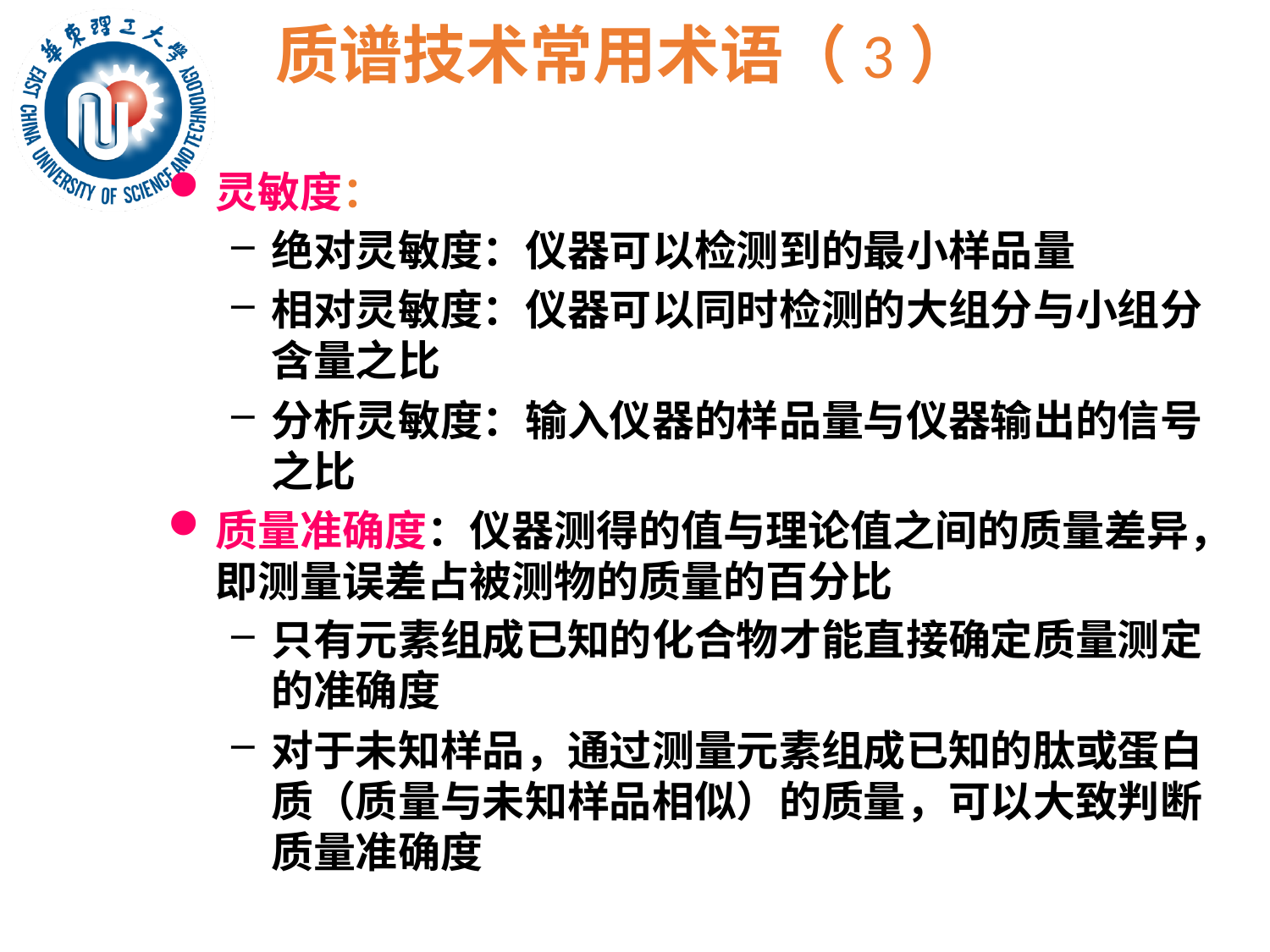

# 质谱技术常用术语（3）
灵敏度：
绝对灵敏度：仪器可以检测到的最小样品量
相对灵敏度：仪器可以同时检测的大组分与小组分含量之比
分析灵敏度：输入仪器的样品量与仪器输出的信号之比
质量准确度：仪器测得的值与理论值之间的质量差异，即测量误差占被测物的质量的百分比
只有元素组成已知的化合物才能直接确定质量测定的准确度
对于未知样品，通过测量元素组成已知的肽或蛋白质（质量与未知样品相似）的质量，可以大致判断质量准确度